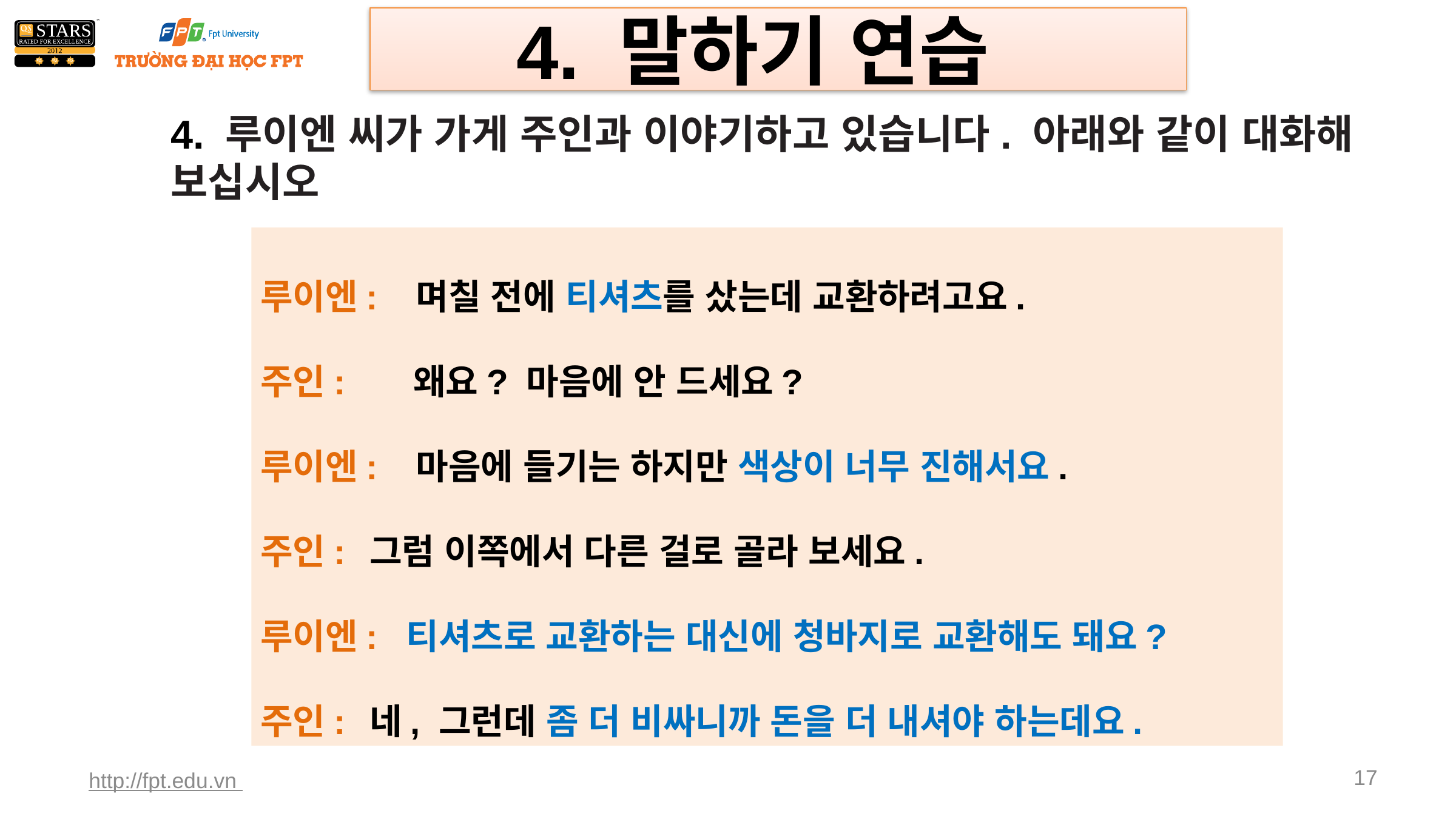

4. 말하기 연습
4. 루이엔 씨가 가게 주인과 이야기하고 있습니다. 아래와 같이 대화해 보십시오
루이엔:   며칠 전에 티셔츠를 샀는데 교환하려고요.
주인:      왜요? 마음에 안 드세요?
루이엔:   마음에 들기는 하지만 색상이 너무 진해서요.
주인:	 그럼 이쪽에서 다른 걸로 골라 보세요.
루이엔:  티셔츠로 교환하는 대신에 청바지로 교환해도 돼요?
주인:	 네, 그런데 좀 더 비싸니까 돈을 더 내셔야 하는데요.
http://fpt.edu.vn
17